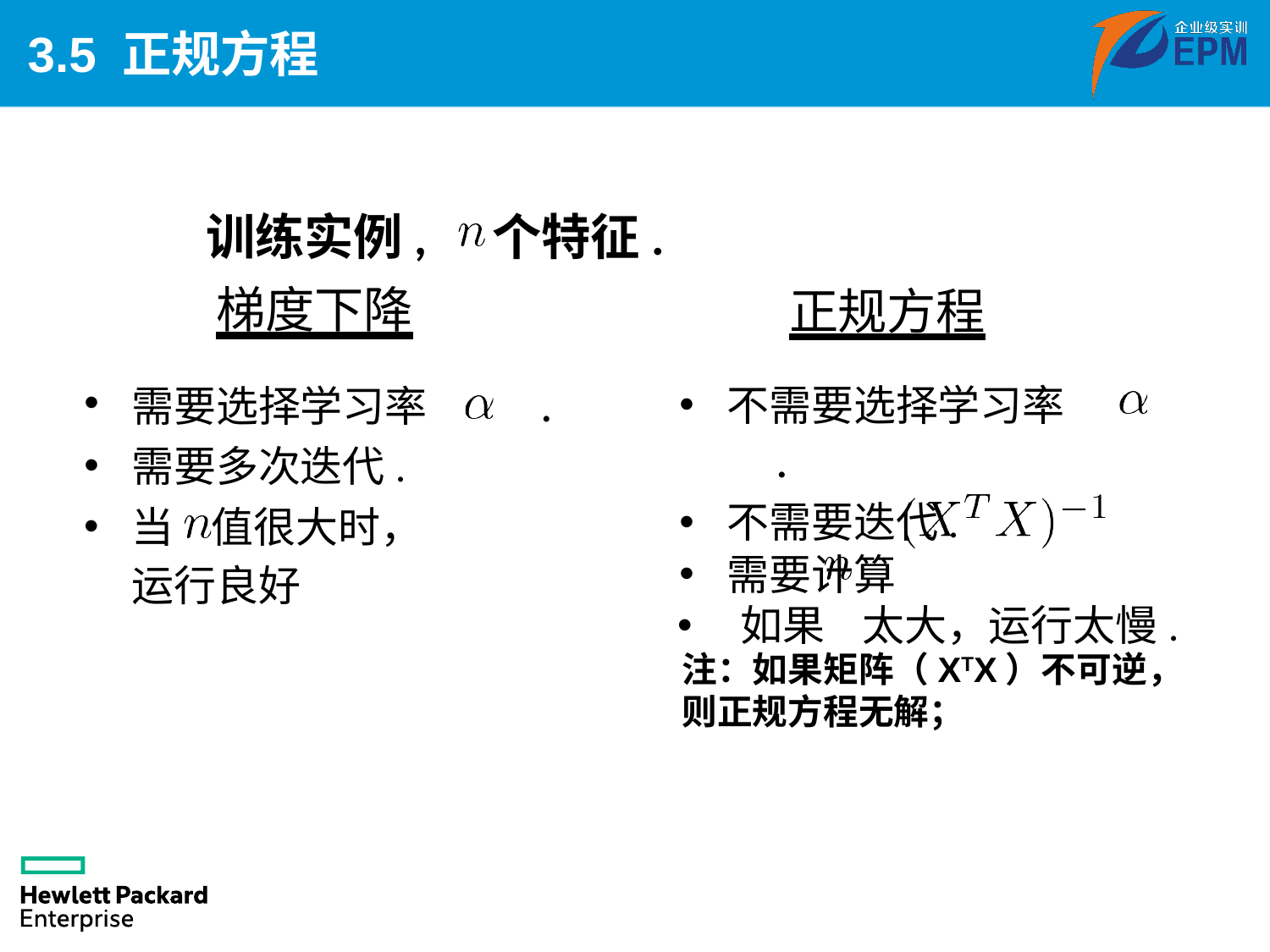

# 3.5 正规方程
训练实例,
梯度下降
个特征.

正规方程
不需要选择学习率	.
不需要迭代.
需要计算
    如果    太大，运行太慢.
需要选择学习率	.
需要多次迭代.
当    值很大时，运行良好

注：如果矩阵（XTX）不可逆，则正规方程无解；